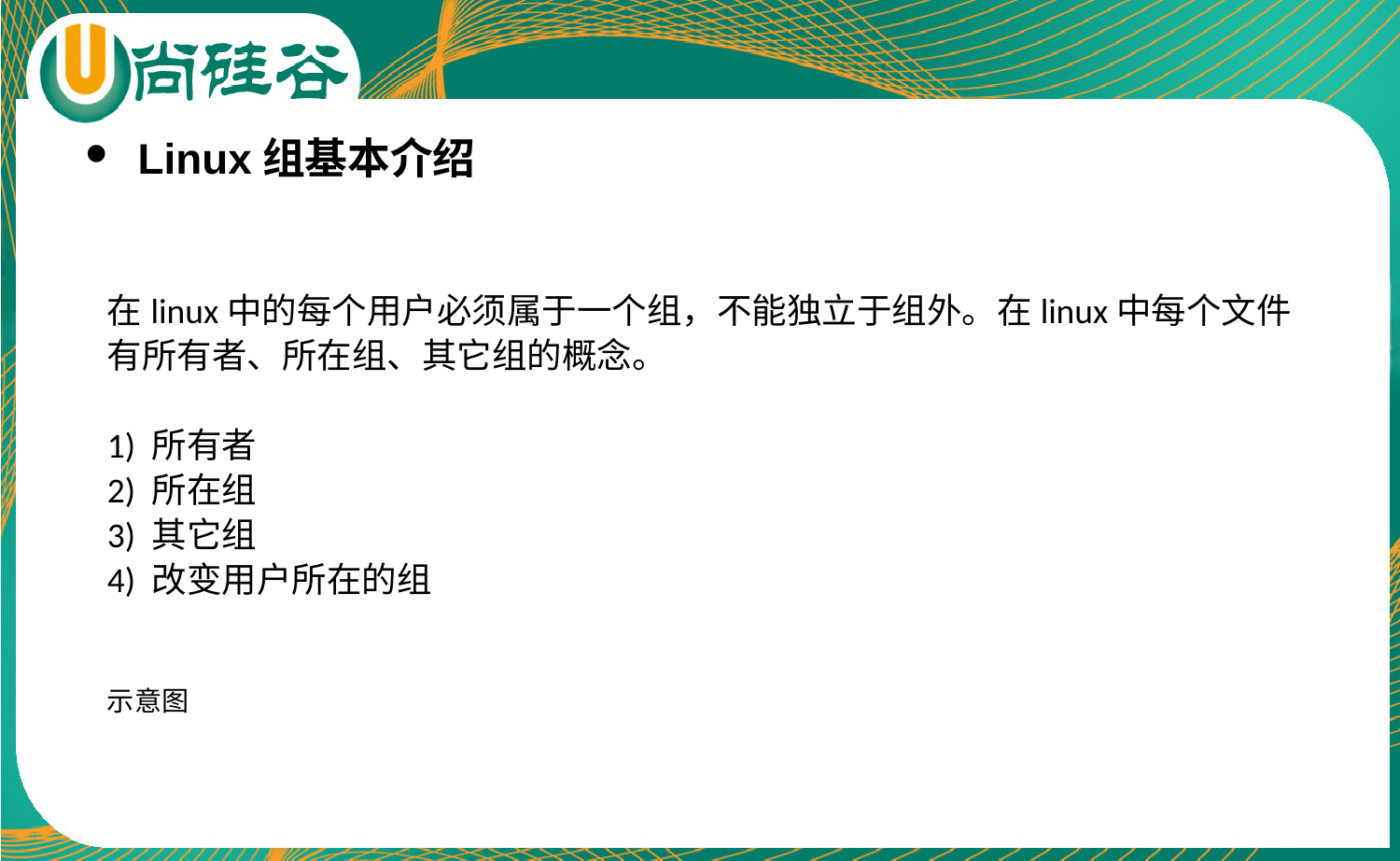

Linux组基本介绍

在linux中的每个用户必须属于一个组，不能独立于组外。在linux中每个文件
有所有者、所在组、其它组的概念。

1) 所有者
2) 所在组
3) 其它组
4) 改变用户所在的组

示意图